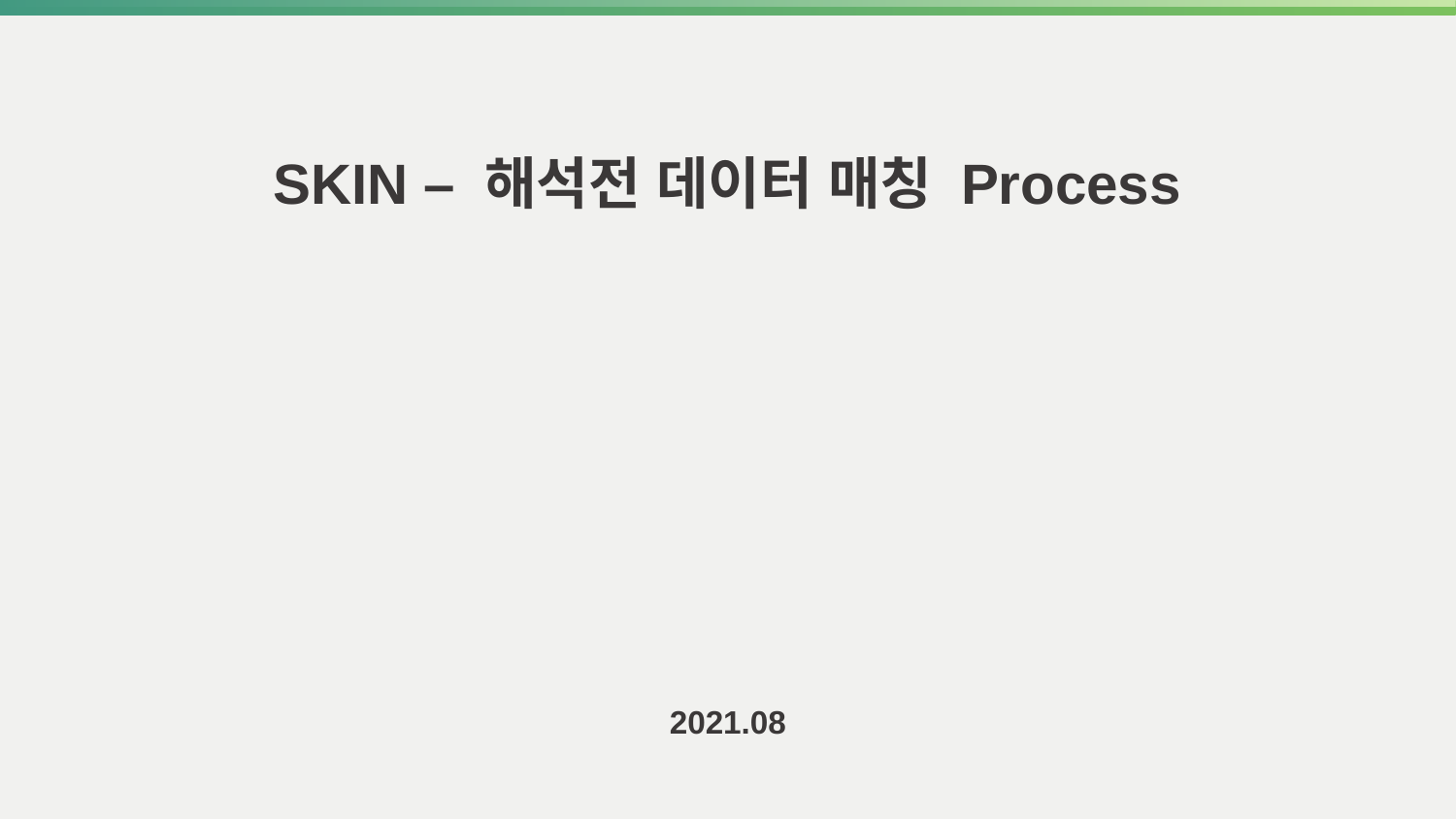

SKIN – 해석전 데이터 매칭 Process
2021.08